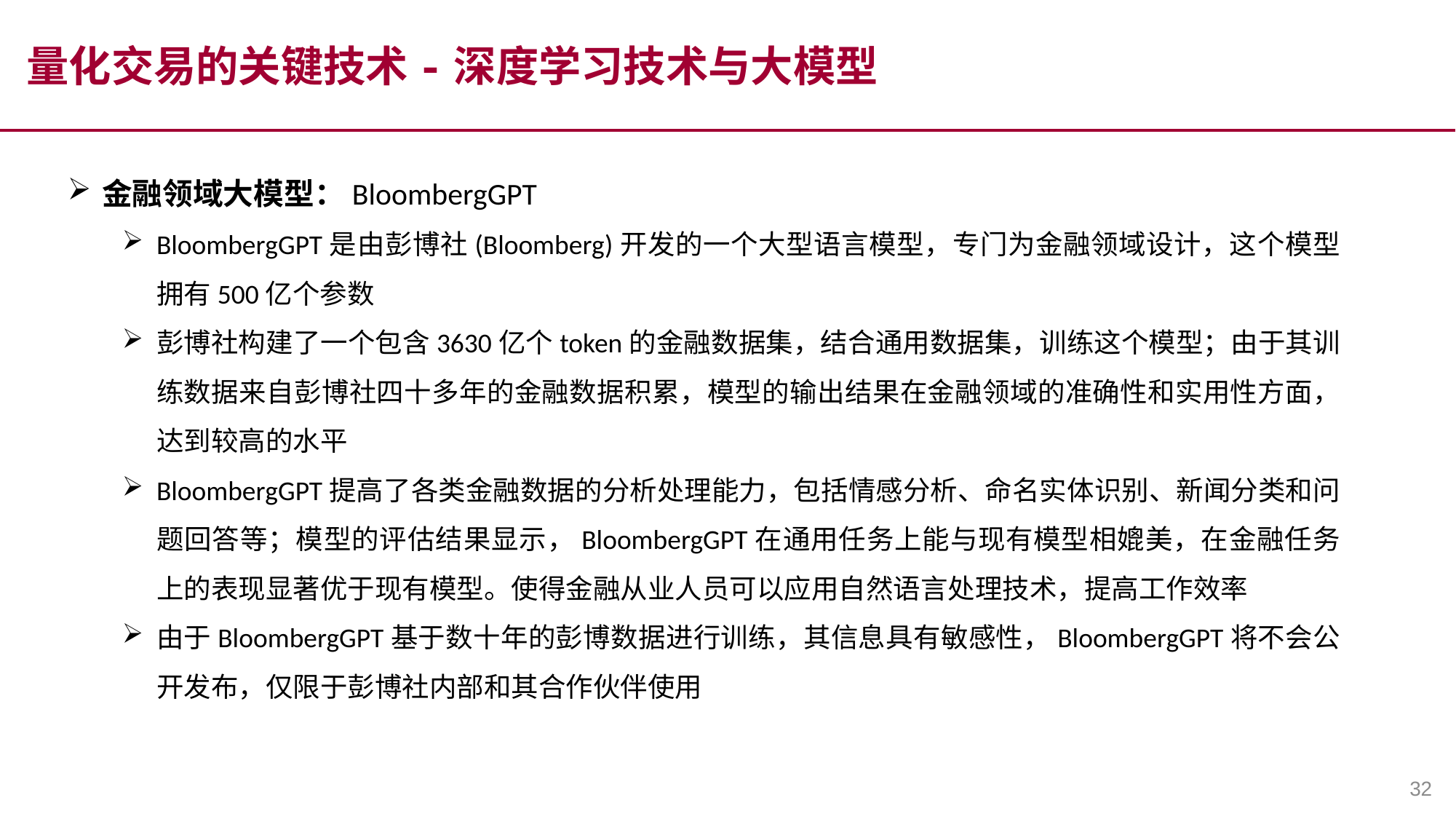

量化交易的关键技术-深度学习技术与大模型
金融领域大模型：BloombergGPT
BloombergGPT是由彭博社(Bloomberg)开发的一个大型语言模型，专门为金融领域设计，这个模型拥有500亿个参数
彭博社构建了一个包含3630亿个token的金融数据集，结合通用数据集，训练这个模型；由于其训练数据来自彭博社四十多年的金融数据积累，模型的输出结果在金融领域的准确性和实用性方面，达到较高的水平
BloombergGPT提高了各类金融数据的分析处理能力，包括情感分析、命名实体识别、新闻分类和问题回答等；模型的评估结果显示，BloombergGPT在通用任务上能与现有模型相媲美，在金融任务上的表现显著优于现有模型。使得金融从业人员可以应用自然语言处理技术，提高工作效率
由于BloombergGPT基于数十年的彭博数据进行训练，其信息具有敏感性，BloombergGPT将不会公开发布，仅限于彭博社内部和其合作伙伴使用

32